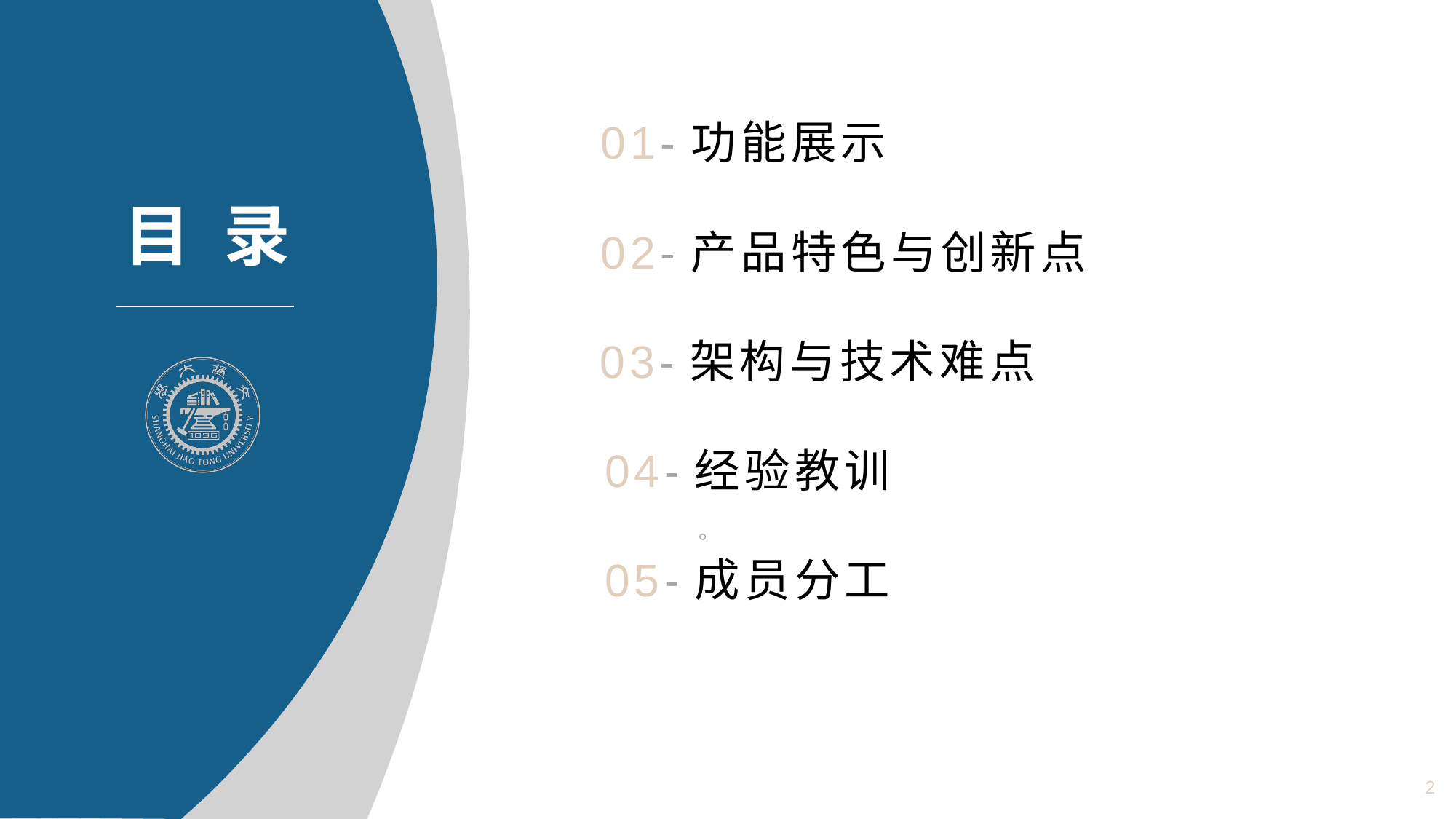

01-功能展示

02-产品特色与创新点
03-架构与技术难点

04-经验教训
。
05-成员分工

2